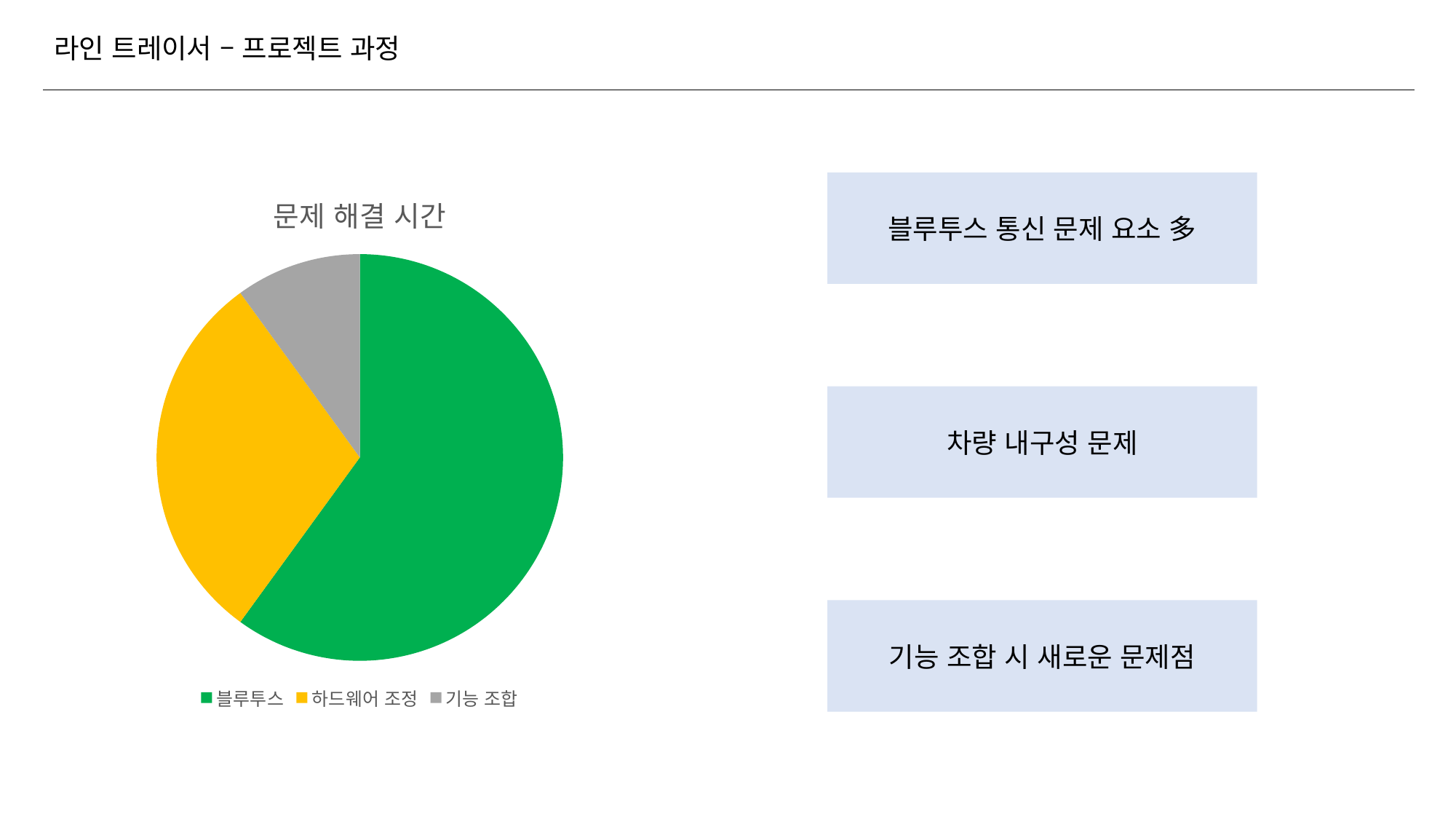

라인 트레이서 – 프로젝트 과정

### Chart: 문제 해결 시간

| Category | 판매 |
|---|---|
| 블루투스 | 6.0 |
| 하드웨어 조정 | 3.0 |
| 기능 조합 | 1.0 |
블루투스 통신 문제 요소 多
차량 내구성 문제
기능 조합 시 새로운 문제점